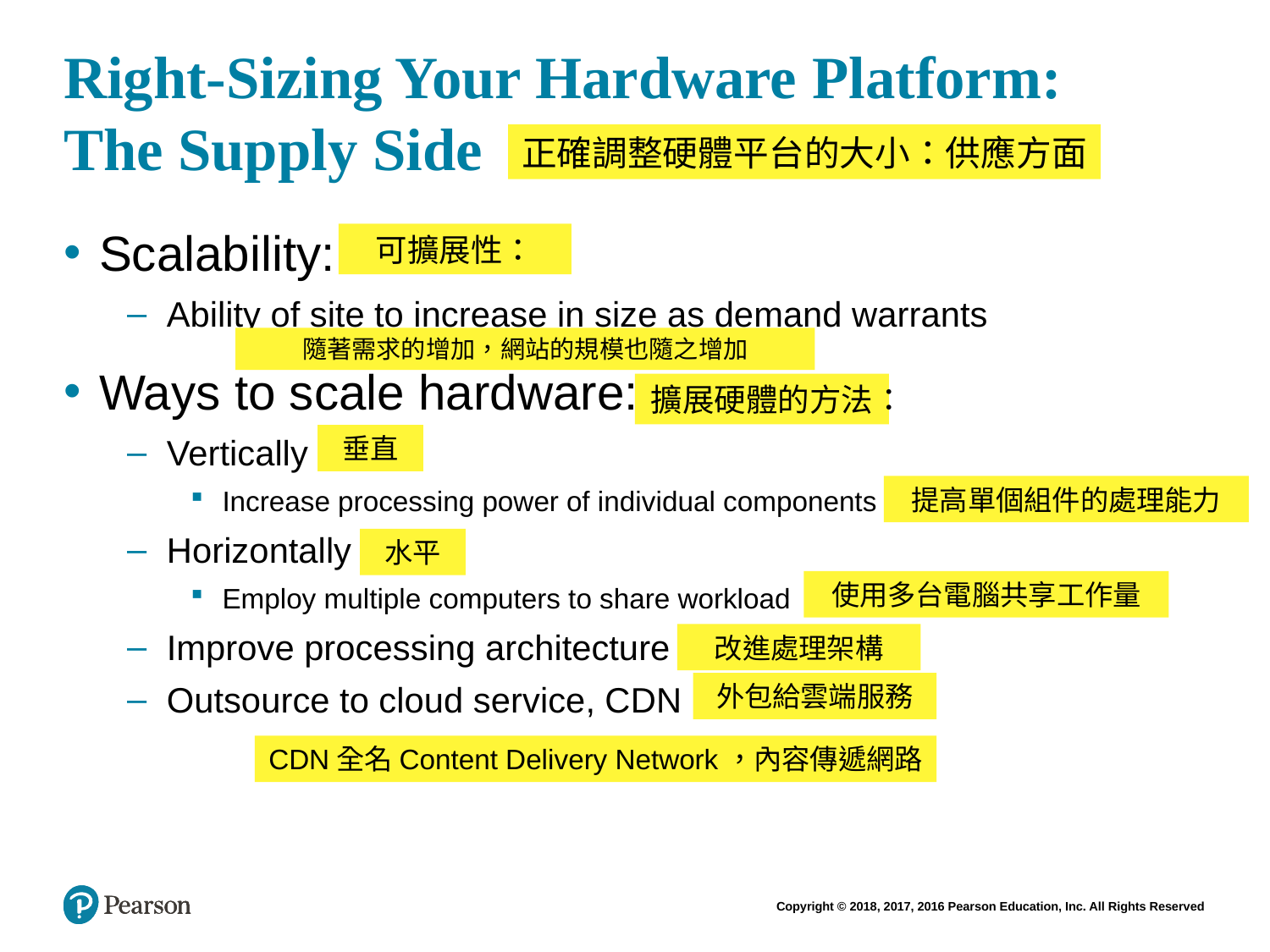

# Right-Sizing Your Hardware Platform: The Supply Side
正確調整硬體平台的大小：供應方面
Scalability:
Ability of site to increase in size as demand warrants
Ways to scale hardware:
Vertically
Increase processing power of individual components
Horizontally
Employ multiple computers to share workload
Improve processing architecture
Outsource to cloud service, CDN
可擴展性：
隨著需求的增加，網站的規模也隨之增加
擴展硬體的方法：
垂直
提高單個組件的處理能力
水平
使用多台電腦共享工作量
改進處理架構
外包給雲端服務
CDN全名Content Delivery Network，內容傳遞網路